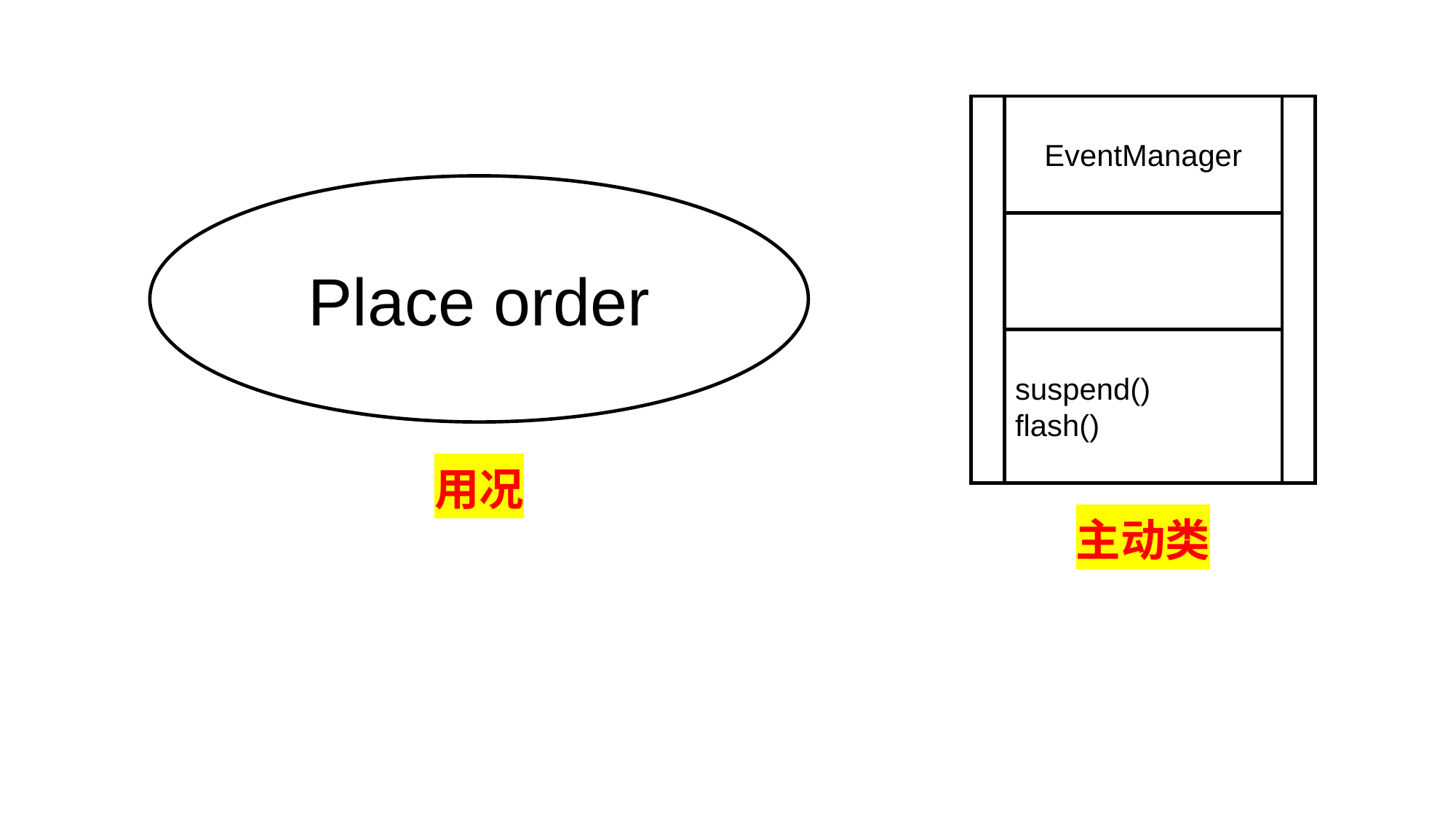

EventManager

suspend()
flash()
主动类
Place order
用况